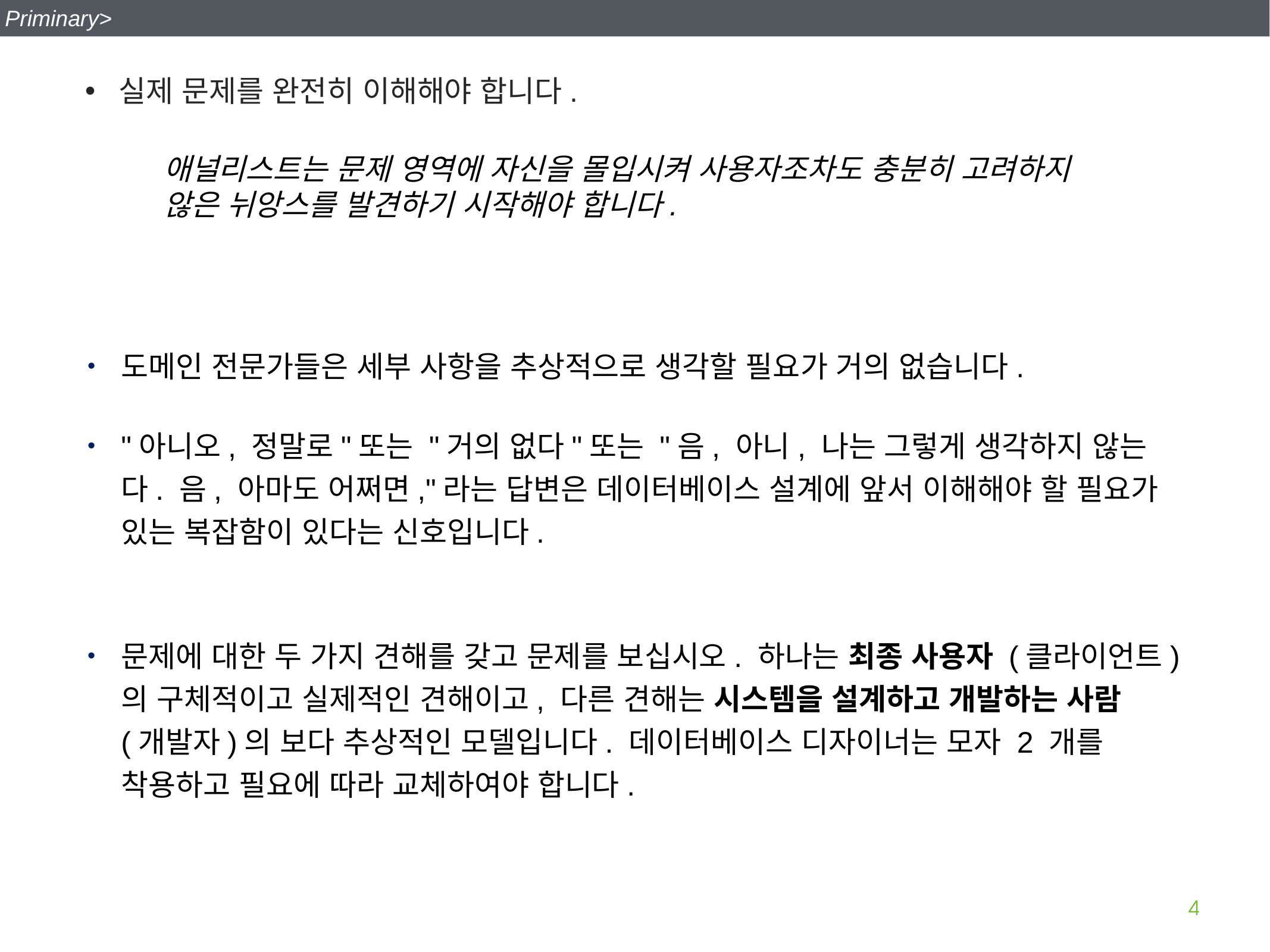

Priminary>
실제 문제를 완전히 이해해야 합니다.
애널리스트는 문제 영역에 자신을 몰입시켜 사용자조차도 충분히 고려하지 않은 뉘앙스를 발견하기 시작해야 합니다.
도메인 전문가들은 세부 사항을 추상적으로 생각할 필요가 거의 없습니다.
"아니오, 정말로"또는 "거의 없다"또는 "음, 아니, 나는 그렇게 생각하지 않는다. 음, 아마도 어쩌면,"라는 답변은 데이터베이스 설계에 앞서 이해해야 할 필요가 있는 복잡함이 있다는 신호입니다.
문제에 대한 두 가지 견해를 갖고 문제를 보십시오. 하나는 최종 사용자 (클라이언트)의 구체적이고 실제적인 견해이고, 다른 견해는 시스템을 설계하고 개발하는 사람 (개발자)의 보다 추상적인 모델입니다. 데이터베이스 디자이너는 모자 2 개를 착용하고 필요에 따라 교체하여야 합니다.
4